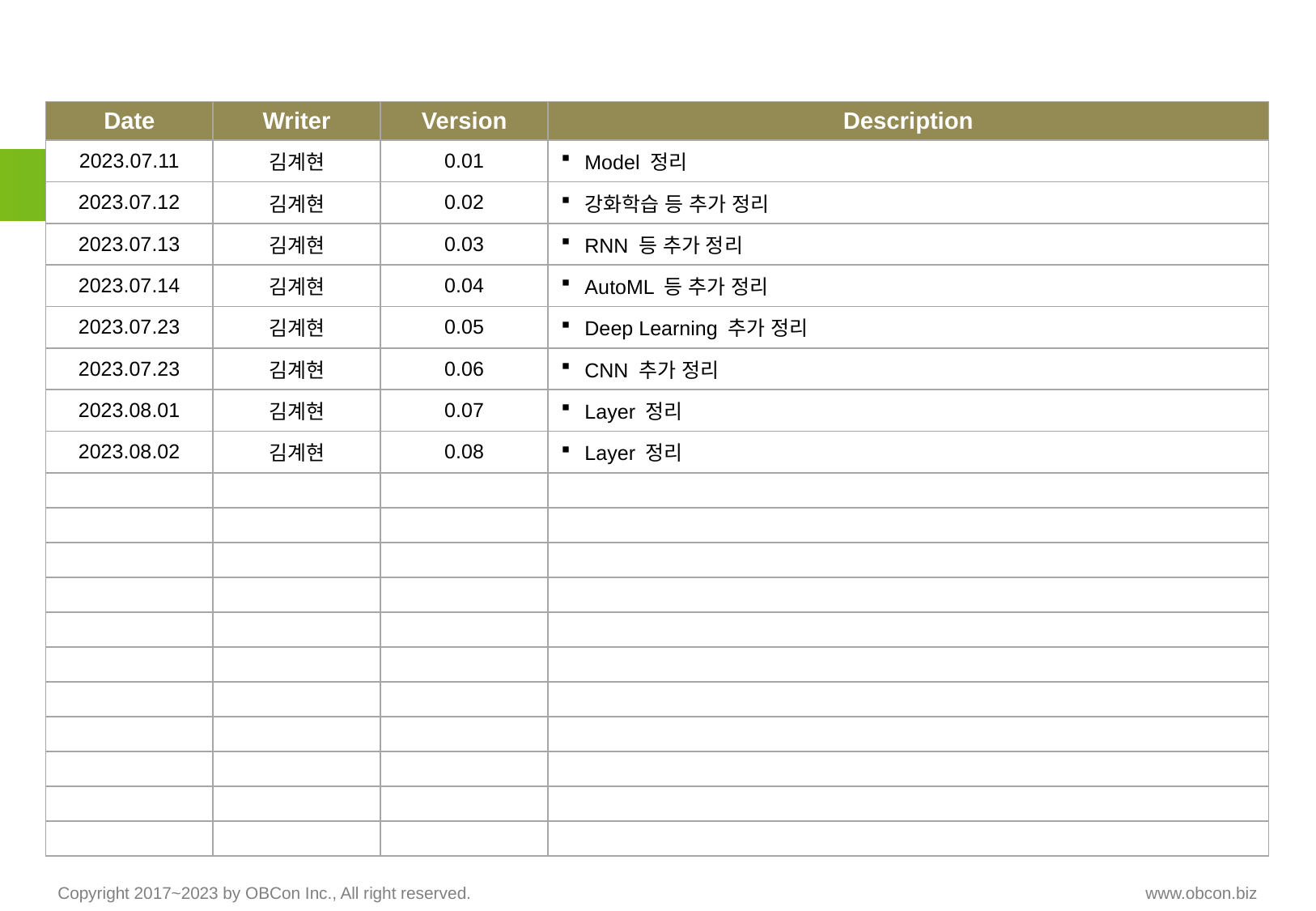

| Date | Writer | Version | Description |
| --- | --- | --- | --- |
| 2023.07.11 | 김계현 | 0.01 | Model 정리 |
| 2023.07.12 | 김계현 | 0.02 | 강화학습 등 추가 정리 |
| 2023.07.13 | 김계현 | 0.03 | RNN 등 추가 정리 |
| 2023.07.14 | 김계현 | 0.04 | AutoML 등 추가 정리 |
| 2023.07.23 | 김계현 | 0.05 | Deep Learning 추가 정리 |
| 2023.07.23 | 김계현 | 0.06 | CNN 추가 정리 |
| 2023.08.01 | 김계현 | 0.07 | Layer 정리 |
| 2023.08.02 | 김계현 | 0.08 | Layer 정리 |
|  |  |  |  |
|  |  |  |  |
|  |  |  |  |
|  |  |  |  |
|  |  |  |  |
|  |  |  |  |
|  |  |  |  |
|  |  |  |  |
|  |  |  |  |
|  |  |  |  |
|  |  |  |  |
# History